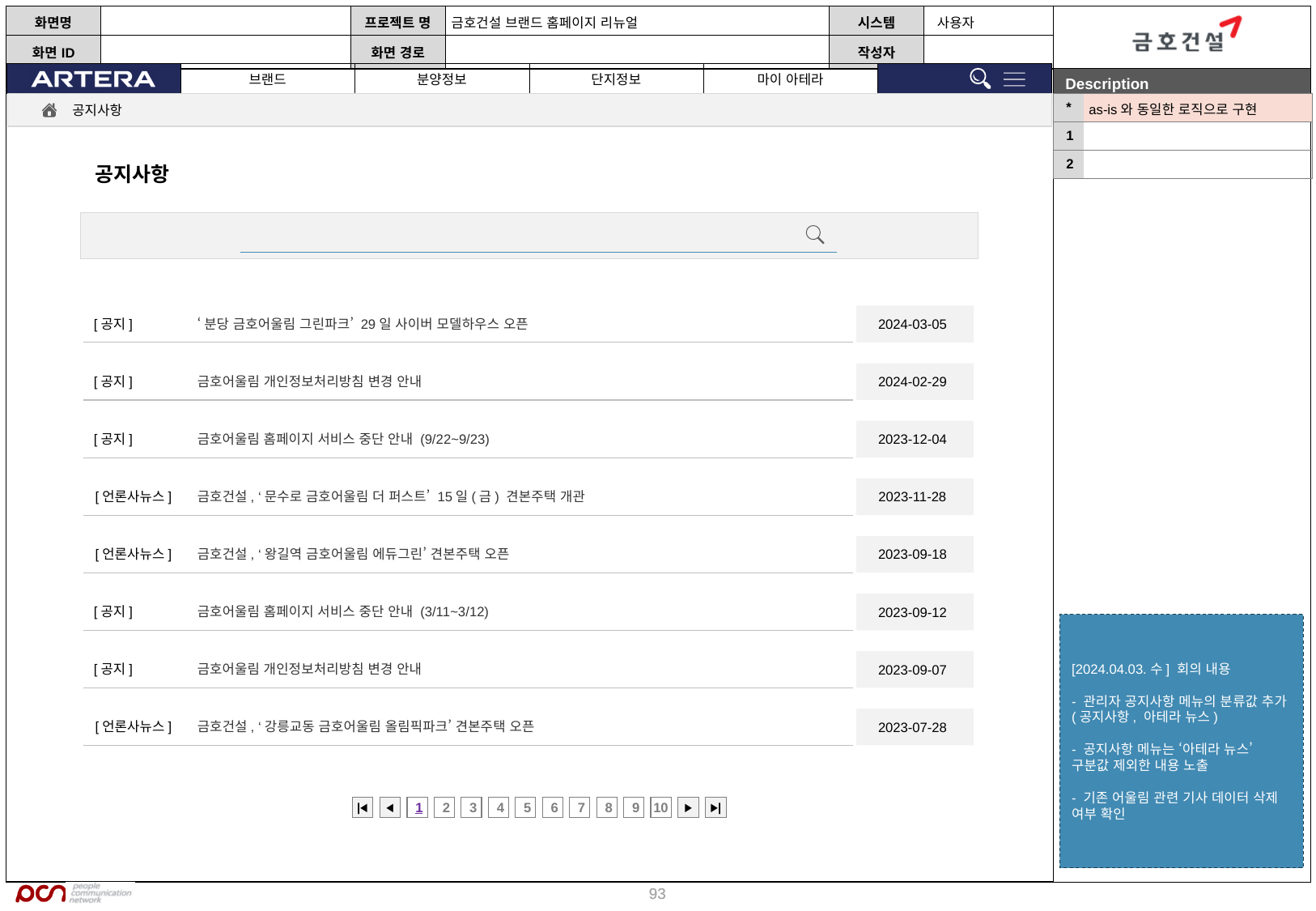

| \* | as-is와 동일한 로직으로 구현 |
| --- | --- |
| 1 |  |
| 2 |  |
공지사항

공지사항

[공지]
‘분당 금호어울림 그린파크’ 29일 사이버 모델하우스 오픈
2024-03-05

[공지]
금호어울림 개인정보처리방침 변경 안내
2024-02-29

[공지]
금호어울림 홈페이지 서비스 중단 안내 (9/22~9/23)
2023-12-04

[언론사뉴스]
금호건설, ‘문수로 금호어울림 더 퍼스트’ 15일(금) 견본주택 개관
2023-11-28

[언론사뉴스]
금호건설, ‘왕길역 금호어울림 에듀그린’ 견본주택 오픈
2023-09-18

[공지]
금호어울림 홈페이지 서비스 중단 안내 (3/11~3/12)
2023-09-12
[2024.04.03.수] 회의 내용
- 관리자 공지사항 메뉴의 분류값 추가(공지사항, 아테라 뉴스)

- 공지사항 메뉴는 ‘아테라 뉴스’ 구분값 제외한 내용 노출

- 기존 어울림 관련 기사 데이터 삭제 여부 확인

[공지]
금호어울림 개인정보처리방침 변경 안내
2023-09-07

[언론사뉴스]
금호건설, ‘강릉교동 금호어울림 올림픽파크’ 견본주택 오픈
2023-07-28
|◀
◀
1
2
3
4
5
6
7
8
9
10
▶
▶|